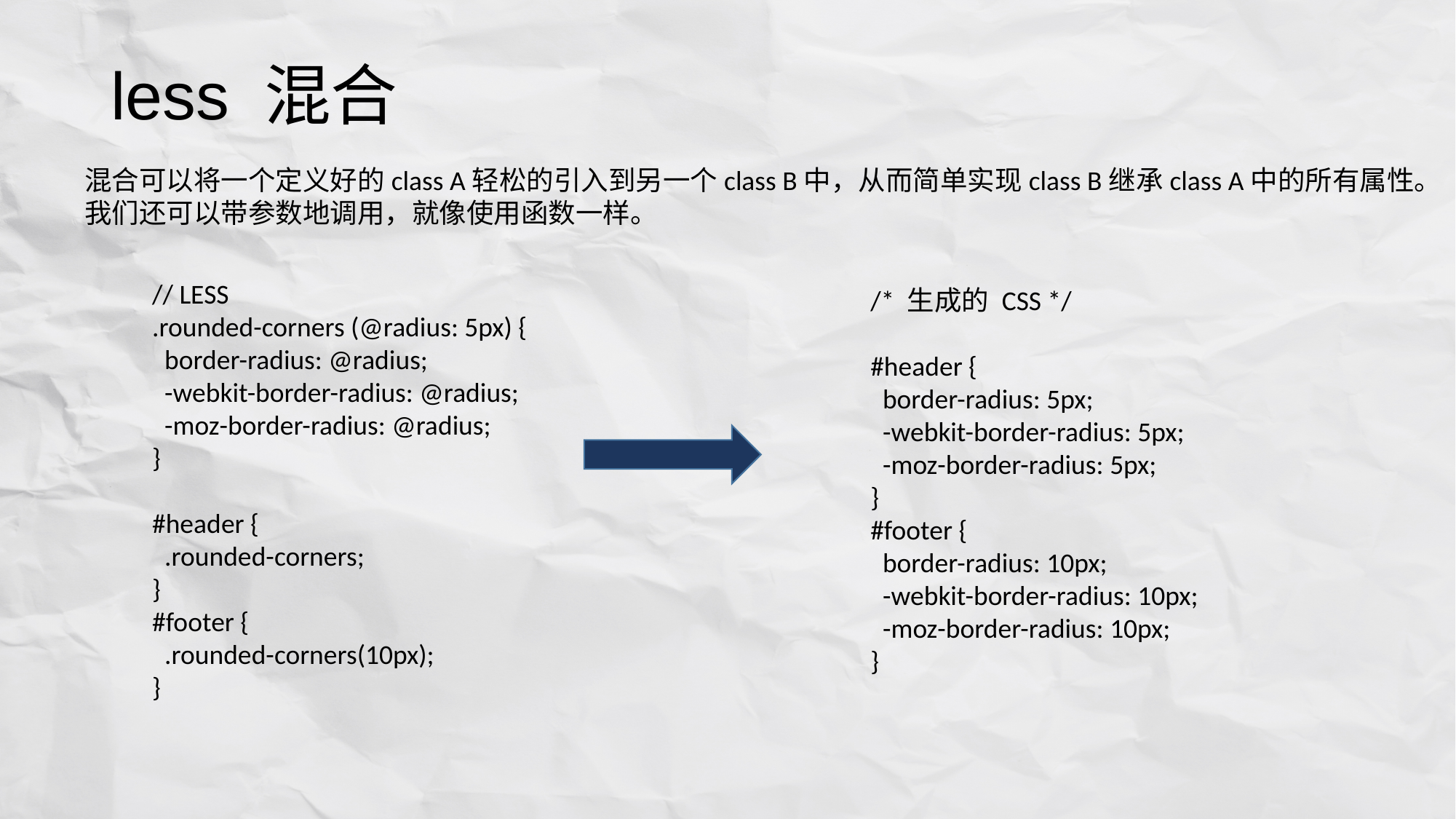

# less 混合
混合可以将一个定义好的class A轻松的引入到另一个class B中，从而简单实现class B继承class A中的所有属性。
我们还可以带参数地调用，就像使用函数一样。
// LESS
.rounded-corners (@radius: 5px) {
  border-radius: @radius;
  -webkit-border-radius: @radius;
  -moz-border-radius: @radius;
}

#header {
  .rounded-corners;
}
#footer {
  .rounded-corners(10px);
}
/* 生成的 CSS */

#header {
  border-radius: 5px;
  -webkit-border-radius: 5px;
  -moz-border-radius: 5px;
}
#footer {
  border-radius: 10px;
  -webkit-border-radius: 10px;
  -moz-border-radius: 10px;
}